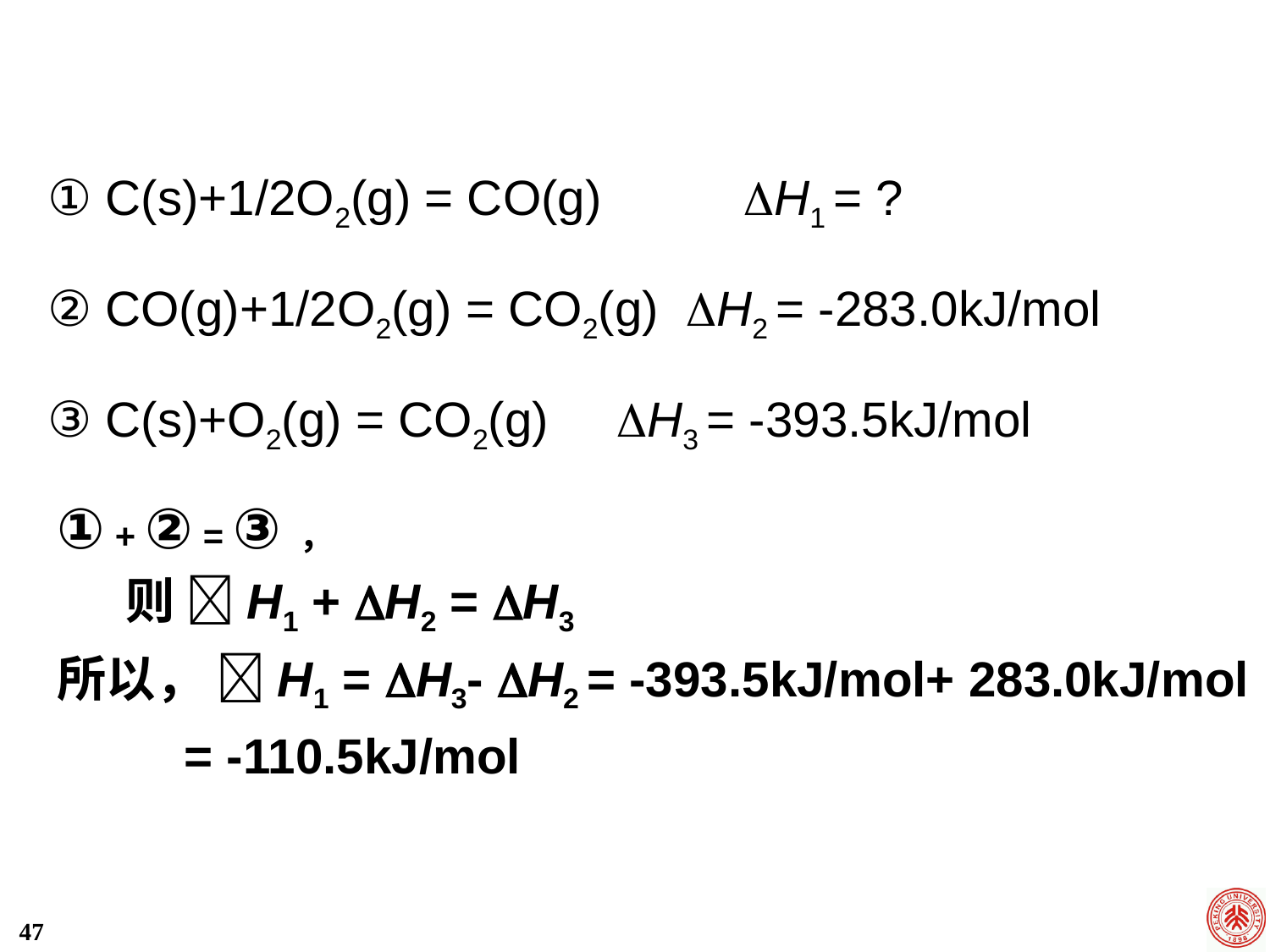

① C(s)+1/2O2(g) = CO(g) 	 ΔH1 = ?
② CO(g)+1/2O2(g) = CO2(g)  ΔH2 = -283.0kJ/mol
③ C(s)+O2(g) = CO2(g) 	 ΔH3 = -393.5kJ/mol

① + ② = ③ ，
     则 ΔH1 + ΔH2 = ΔH3
所以， ΔH1 = ΔH3- ΔH2 = -393.5kJ/mol+ 283.0kJ/mol
	= -110.5kJ/mol
47